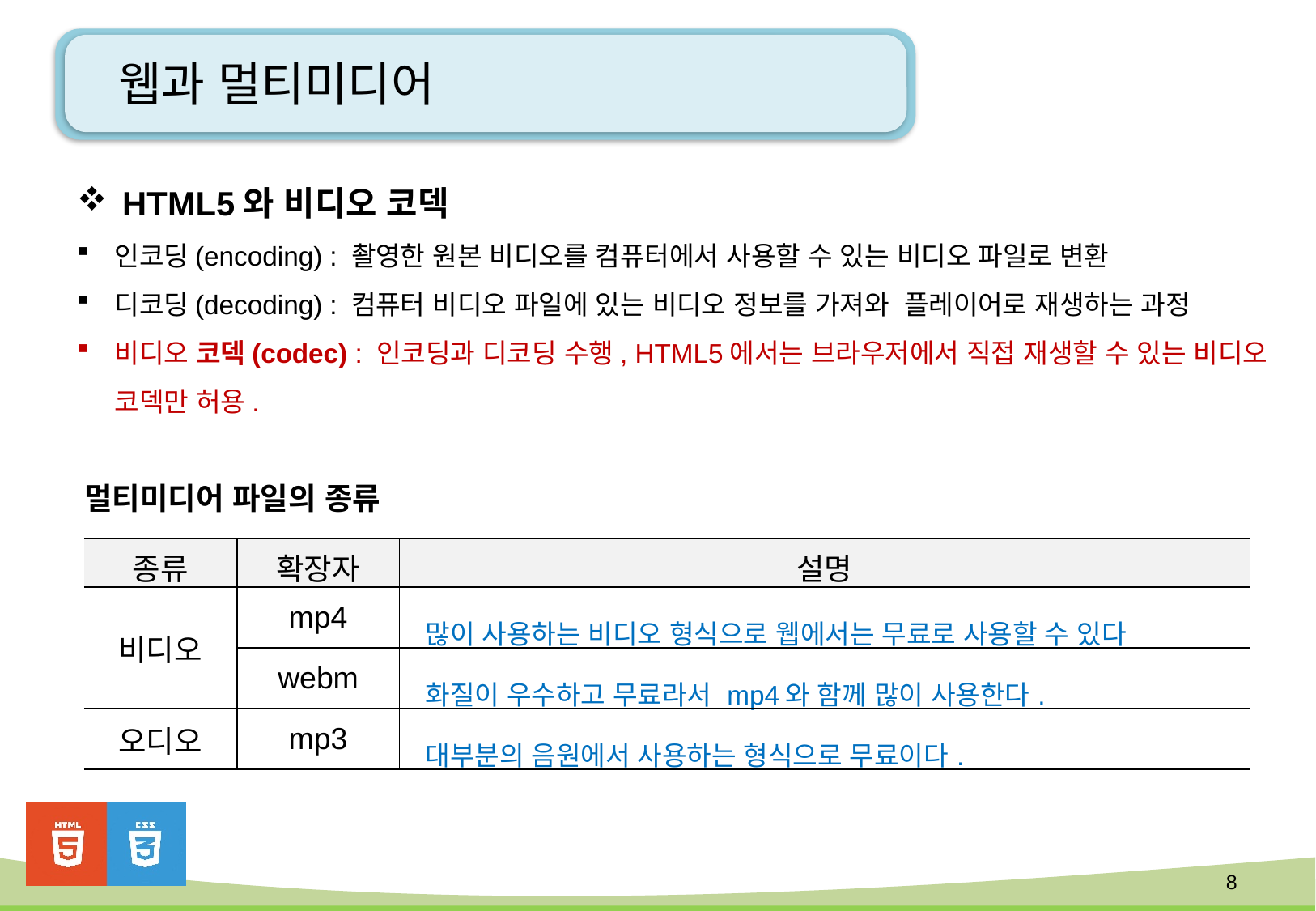

# 웹과 멀티미디어
HTML5와 비디오 코덱
인코딩(encoding) : 촬영한 원본 비디오를 컴퓨터에서 사용할 수 있는 비디오 파일로 변환
디코딩(decoding) : 컴퓨터 비디오 파일에 있는 비디오 정보를 가져와  플레이어로 재생하는 과정
비디오 코덱(codec) : 인코딩과 디코딩 수행, HTML5에서는 브라우저에서 직접 재생할 수 있는 비디오 코덱만 허용.
멀티미디어 파일의 종류
| 종류 | 확장자 | 설명 |
| --- | --- | --- |
| 비디오 | mp4 | 많이 사용하는 비디오 형식으로 웹에서는 무료로 사용할 수 있다 |
|  | webm | 화질이 우수하고 무료라서 mp4와 함께 많이 사용한다. |
| 오디오 | mp3 | 대부분의 음원에서 사용하는 형식으로 무료이다. |
8